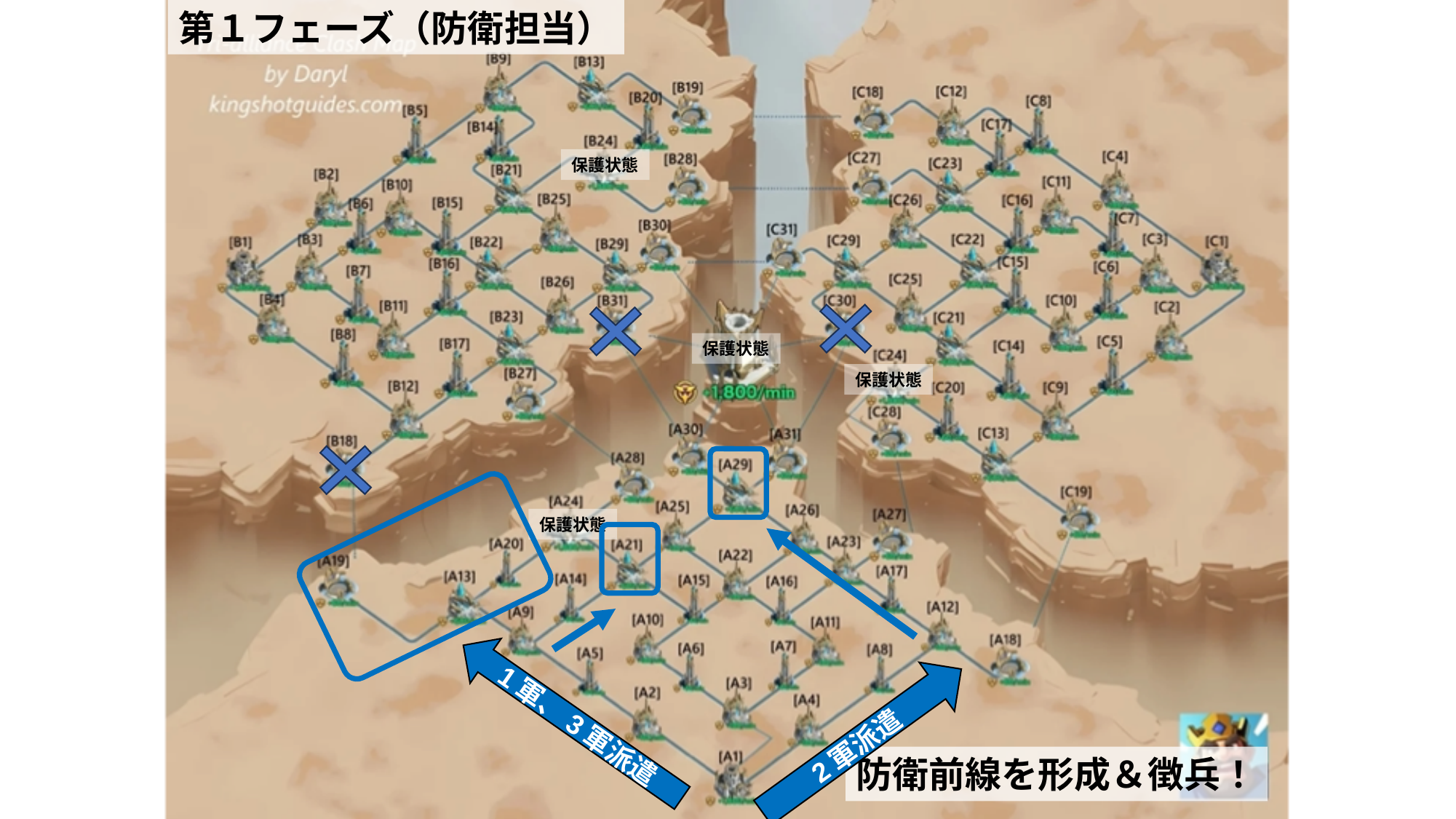

第１フェーズ（防衛担当）
保護状態

保護状態
保護状態

保護状態

1軍、3軍派遣
2軍派遣
防衛前線を形成＆徴兵！